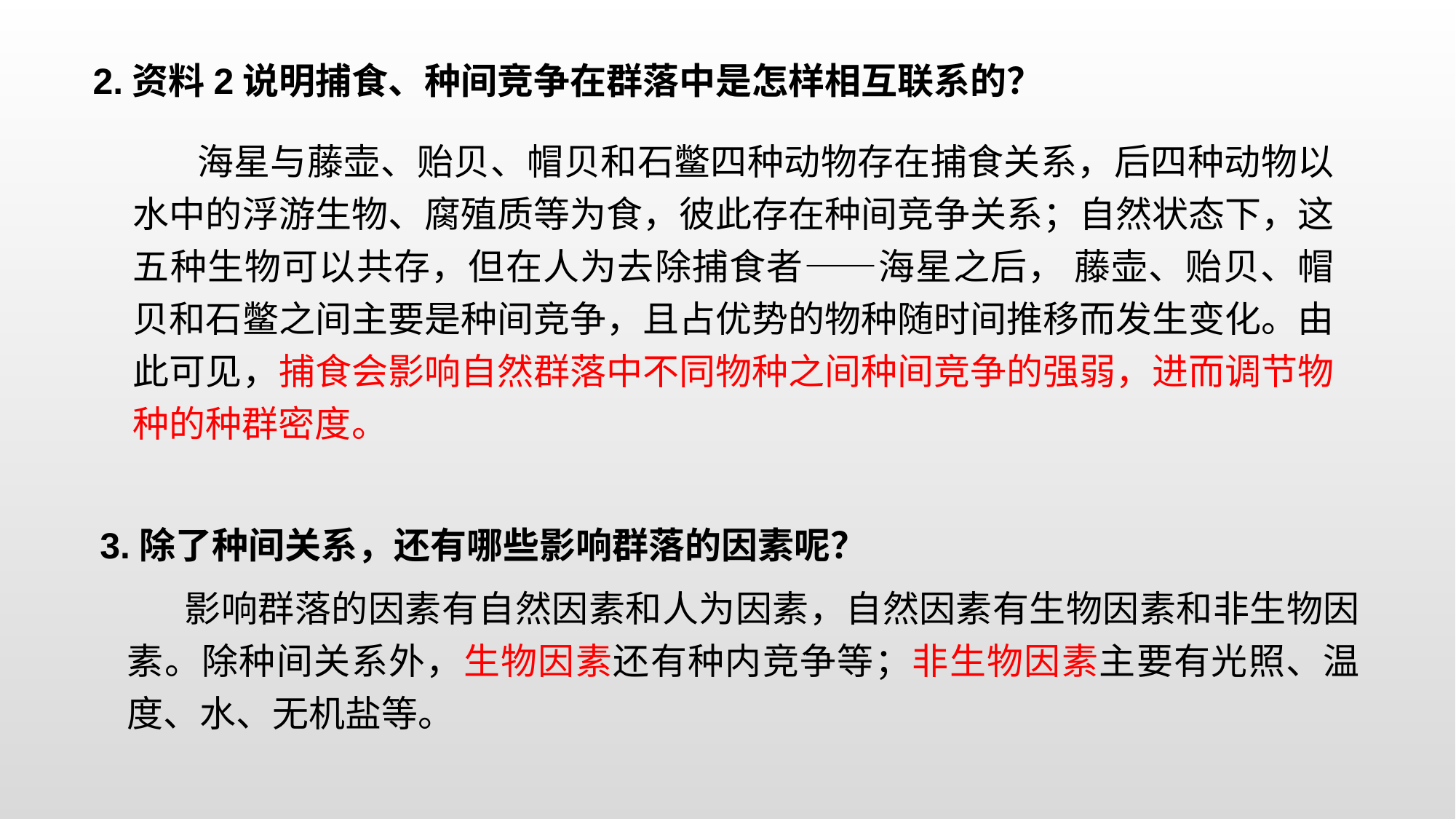

2.资料2说明捕食、种间竞争在群落中是怎样相互联系的？
        海星与藤壶、贻贝、帽贝和石鳖四种动物存在捕食关系，后四种动物以水中的浮游生物、腐殖质等为食，彼此存在种间竞争关系；自然状态下，这五种生物可以共存，但在人为去除捕食者——海星之后， 藤壶、贻贝、帽贝和石鳖之间主要是种间竞争，且占优势的物种随时间推移而发生变化。由此可见，捕食会影响自然群落中不同物种之间种间竞争的强弱，进而调节物种的种群密度。
3.除了种间关系，还有哪些影响群落的因素呢？
       影响群落的因素有自然因素和人为因素，自然因素有生物因素和非生物因素。除种间关系外，生物因素还有种内竞争等；非生物因素主要有光照、温度、水、无机盐等。